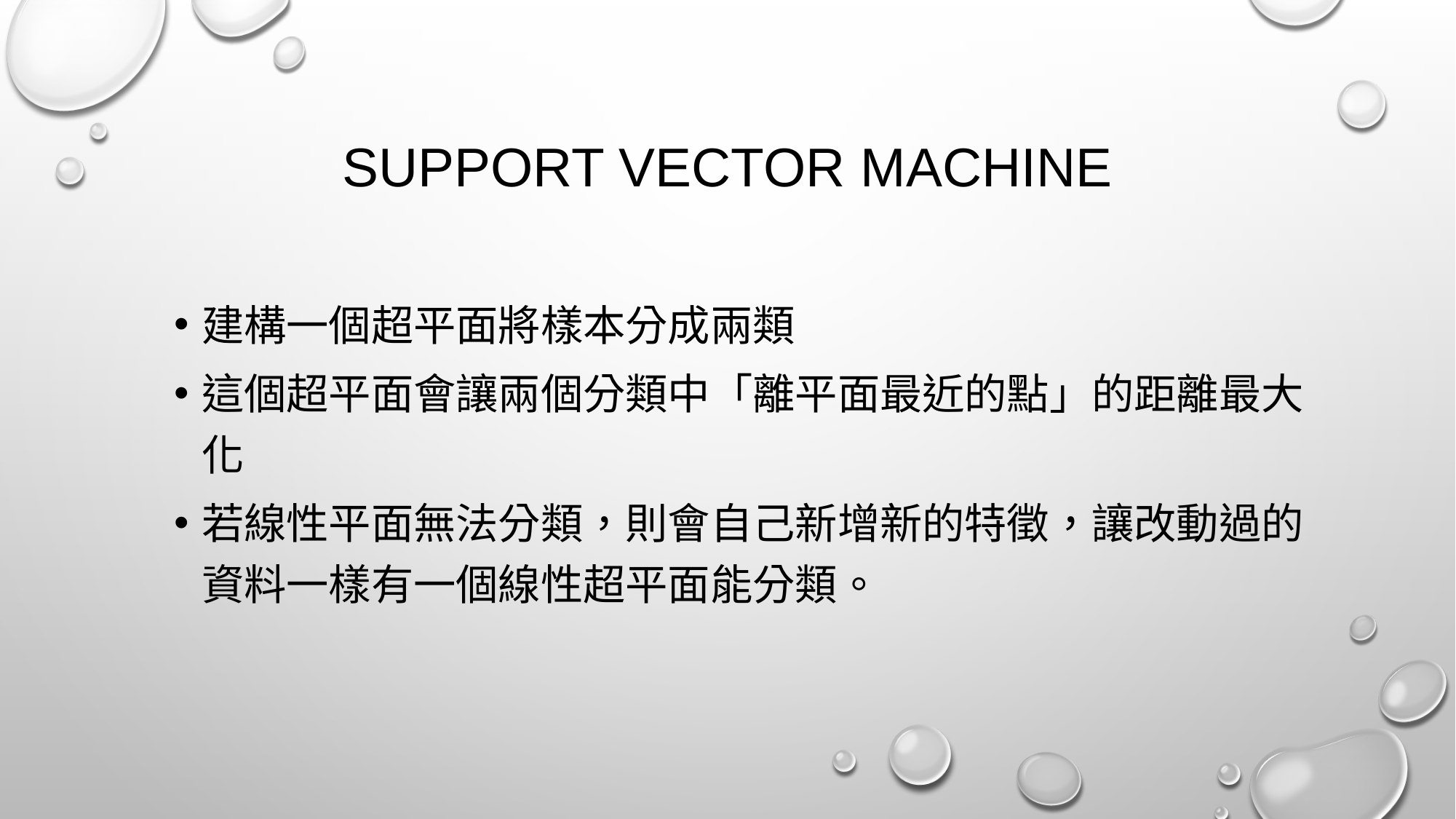

# Support vector machine
建構一個超平面將樣本分成兩類
這個超平面會讓兩個分類中「離平面最近的點」的距離最大化
若線性平面無法分類，則會自己新增新的特徵，讓改動過的資料一樣有一個線性超平面能分類。